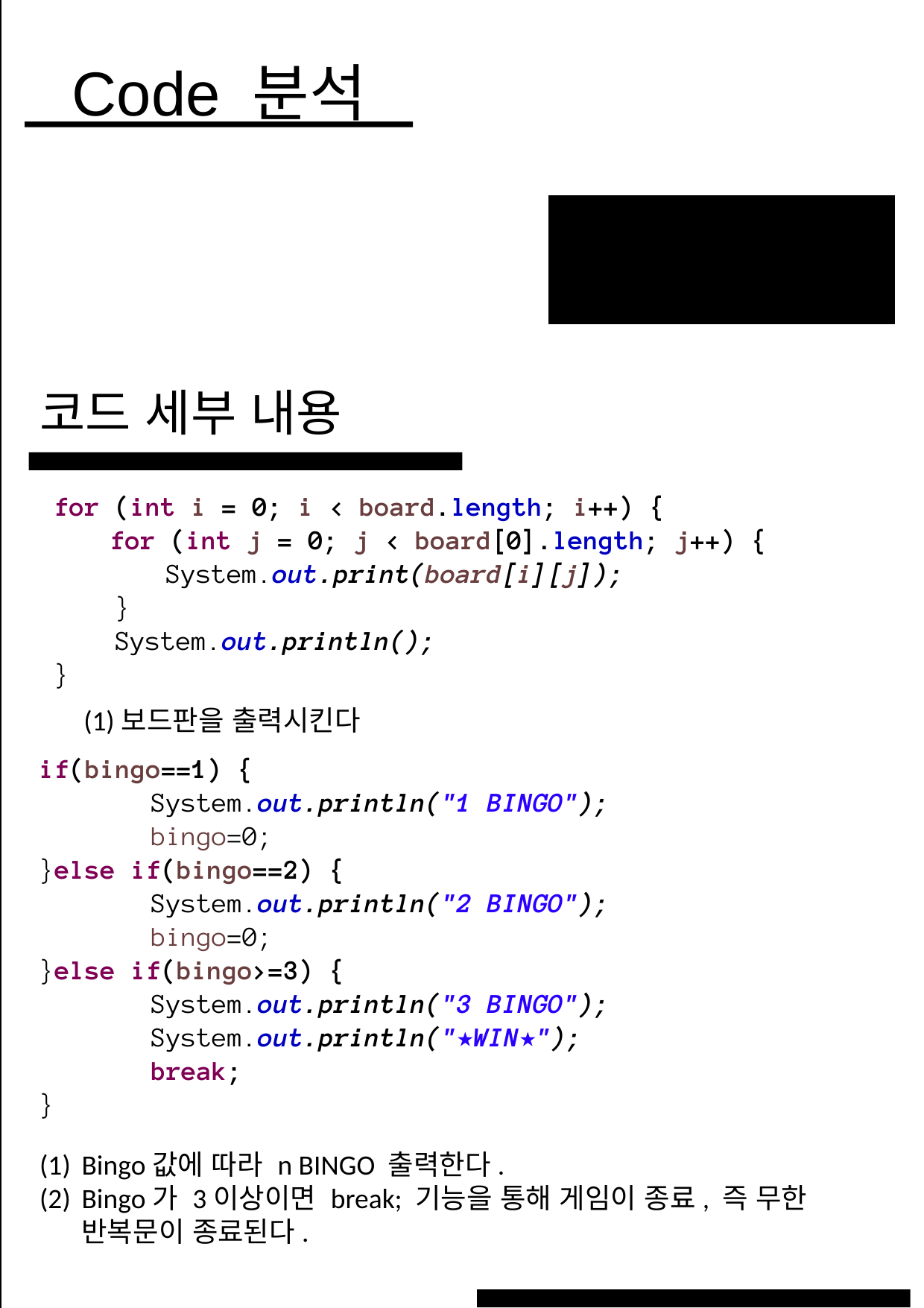

Code 분석

코드 세부 내용
WHAT WE DO?

for (int i = 0; i < board.length; i++) {
for (int j = 0; j < board[0].length; j++) {
	System.out.print(board[i][j]);
    }
    System.out.println();
}

(1)보드판을 출력시킨다
if(bingo==1) {
	System.out.println("1 BINGO");
	bingo=0;
}else if(bingo==2) {
	System.out.println("2 BINGO");
	bingo=0;
}else if(bingo>=3) {
	System.out.println("3 BINGO");
	System.out.println("★WIN★");
	break;
}

26

Bingo값에 따라 n BINGO 출력한다.
Bingo가 3이상이면 break; 기능을 통해 게임이 종료, 즉 무한 반복문이 종료된다.